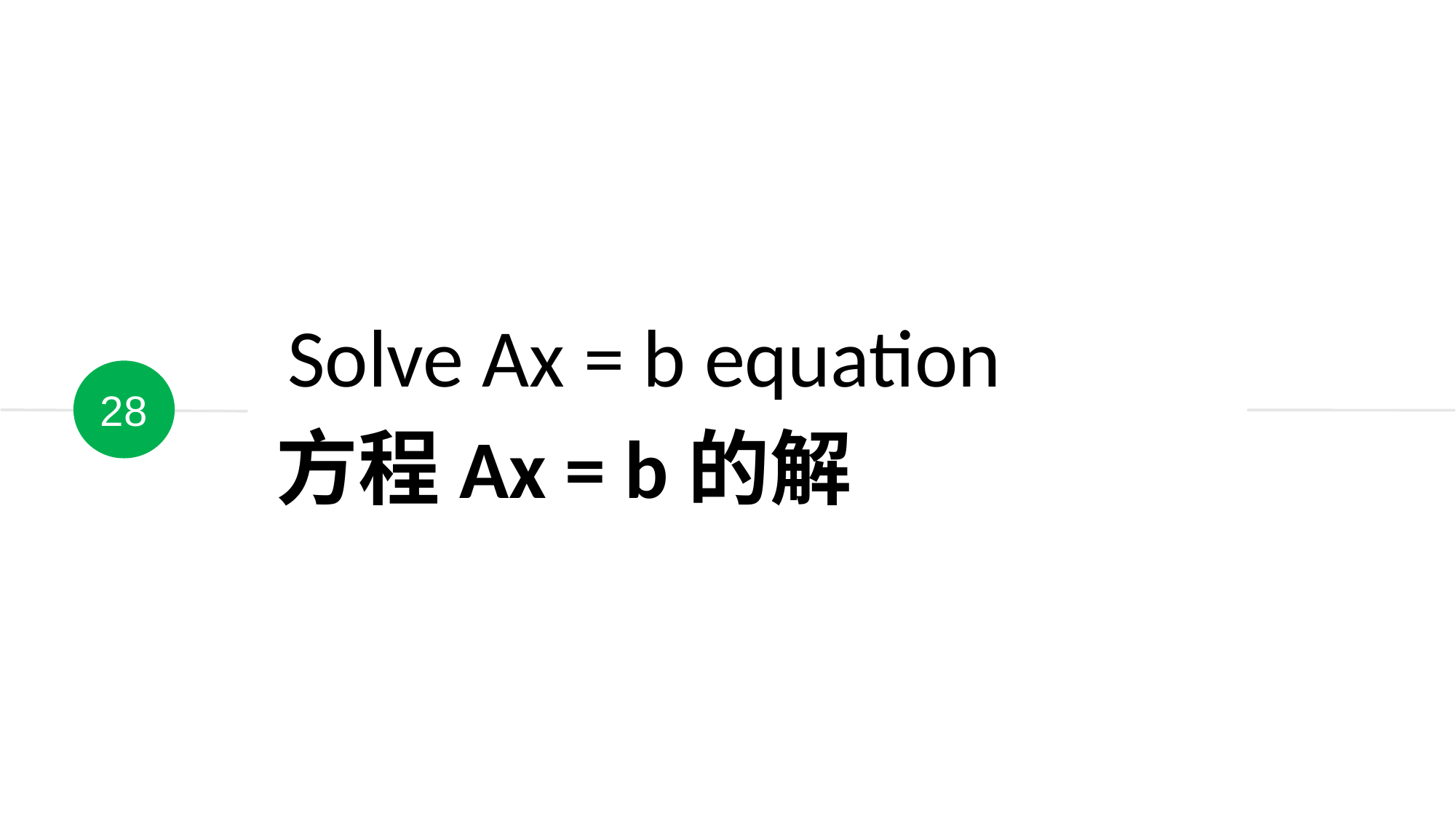

Solve Ax = b equation
28
方程Ax = b的解